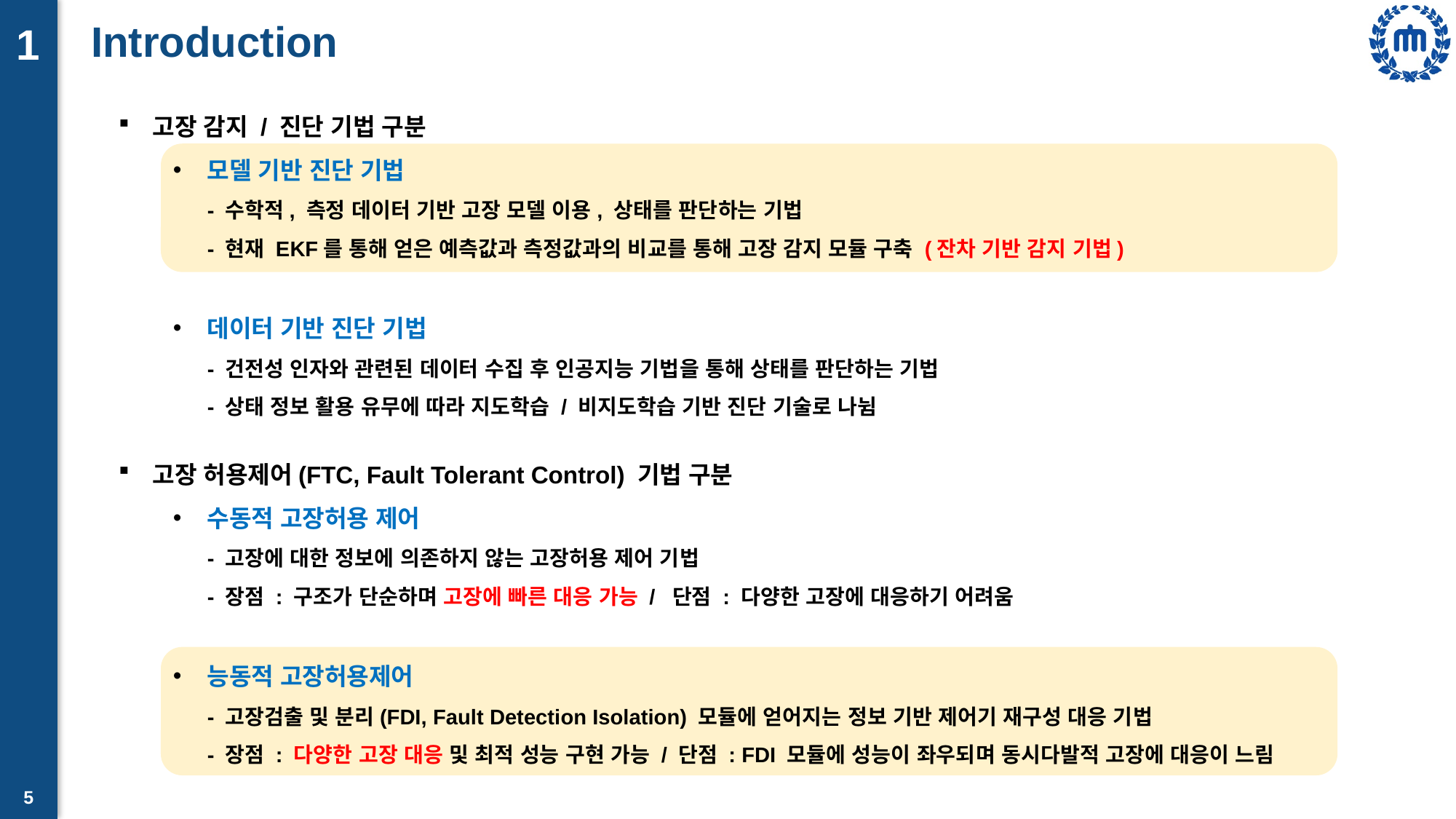

# Introduction
1
고장 감지 / 진단 기법 구분
모델 기반 진단 기법
- 수학적, 측정 데이터 기반 고장 모델 이용, 상태를 판단하는 기법
- 현재 EKF를 통해 얻은 예측값과 측정값과의 비교를 통해 고장 감지 모듈 구축 (잔차 기반 감지 기법)

데이터 기반 진단 기법
- 건전성 인자와 관련된 데이터 수집 후 인공지능 기법을 통해 상태를 판단하는 기법
- 상태 정보 활용 유무에 따라 지도학습 / 비지도학습 기반 진단 기술로 나뉨

고장 허용제어(FTC, Fault Tolerant Control) 기법 구분
수동적 고장허용 제어
- 고장에 대한 정보에 의존하지 않는 고장허용 제어 기법
- 장점 : 구조가 단순하며 고장에 빠른 대응 가능 /  단점 : 다양한 고장에 대응하기 어려움

능동적 고장허용제어
- 고장검출 및 분리(FDI, Fault Detection Isolation) 모듈에 얻어지는 정보 기반 제어기 재구성 대응 기법
- 장점 : 다양한 고장 대응 및 최적 성능 구현 가능 / 단점 : FDI 모듈에 성능이 좌우되며 동시다발적 고장에 대응이 느림
5